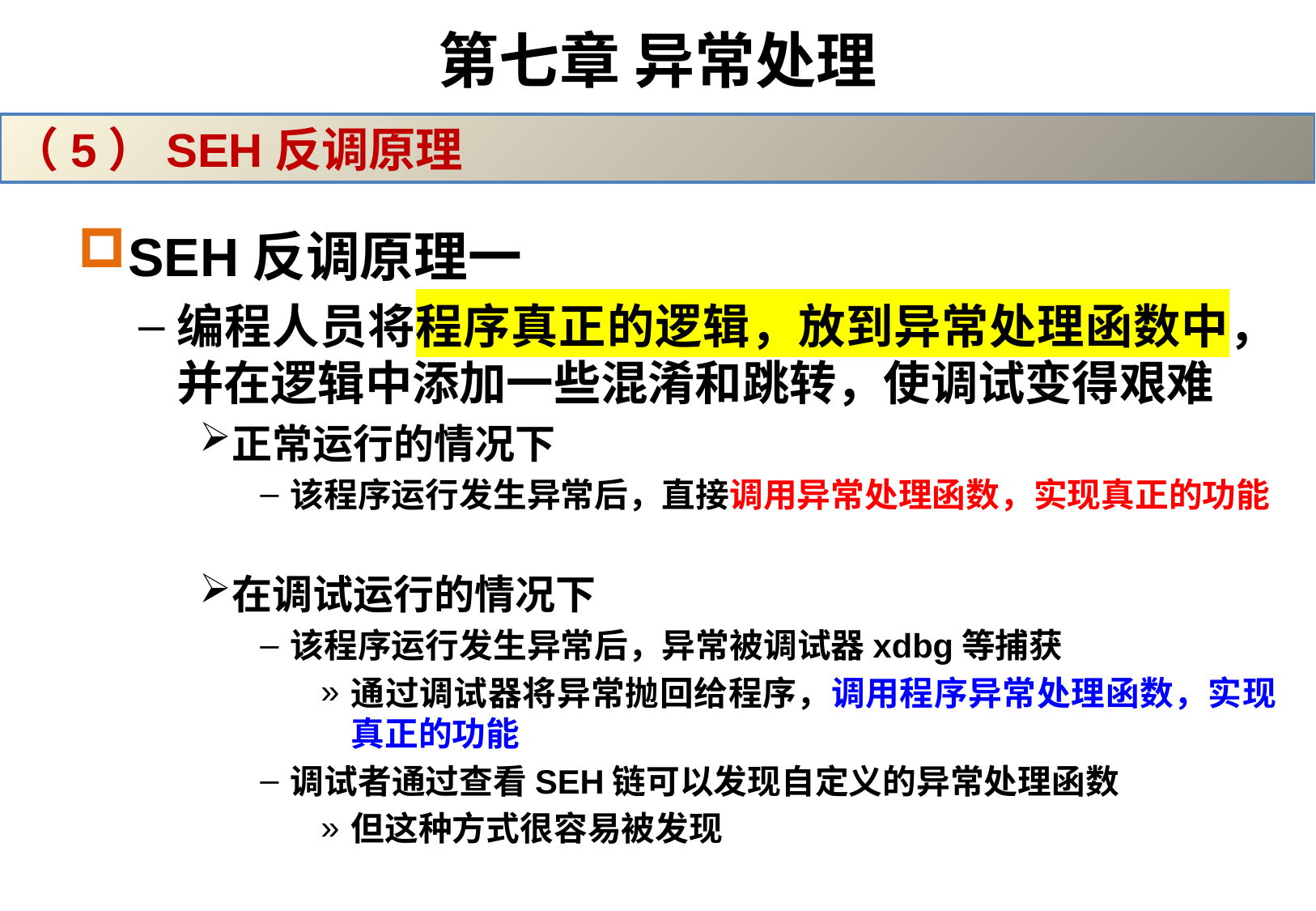

# 第七章 异常处理
（5）SEH反调原理
SEH反调原理一
编程人员将程序真正的逻辑，放到异常处理函数中，并在逻辑中添加一些混淆和跳转，使调试变得艰难
正常运行的情况下
该程序运行发生异常后，直接调用异常处理函数，实现真正的功能

在调试运行的情况下
该程序运行发生异常后，异常被调试器xdbg等捕获
通过调试器将异常抛回给程序，调用程序异常处理函数，实现真正的功能
调试者通过查看SEH链可以发现自定义的异常处理函数
但这种方式很容易被发现